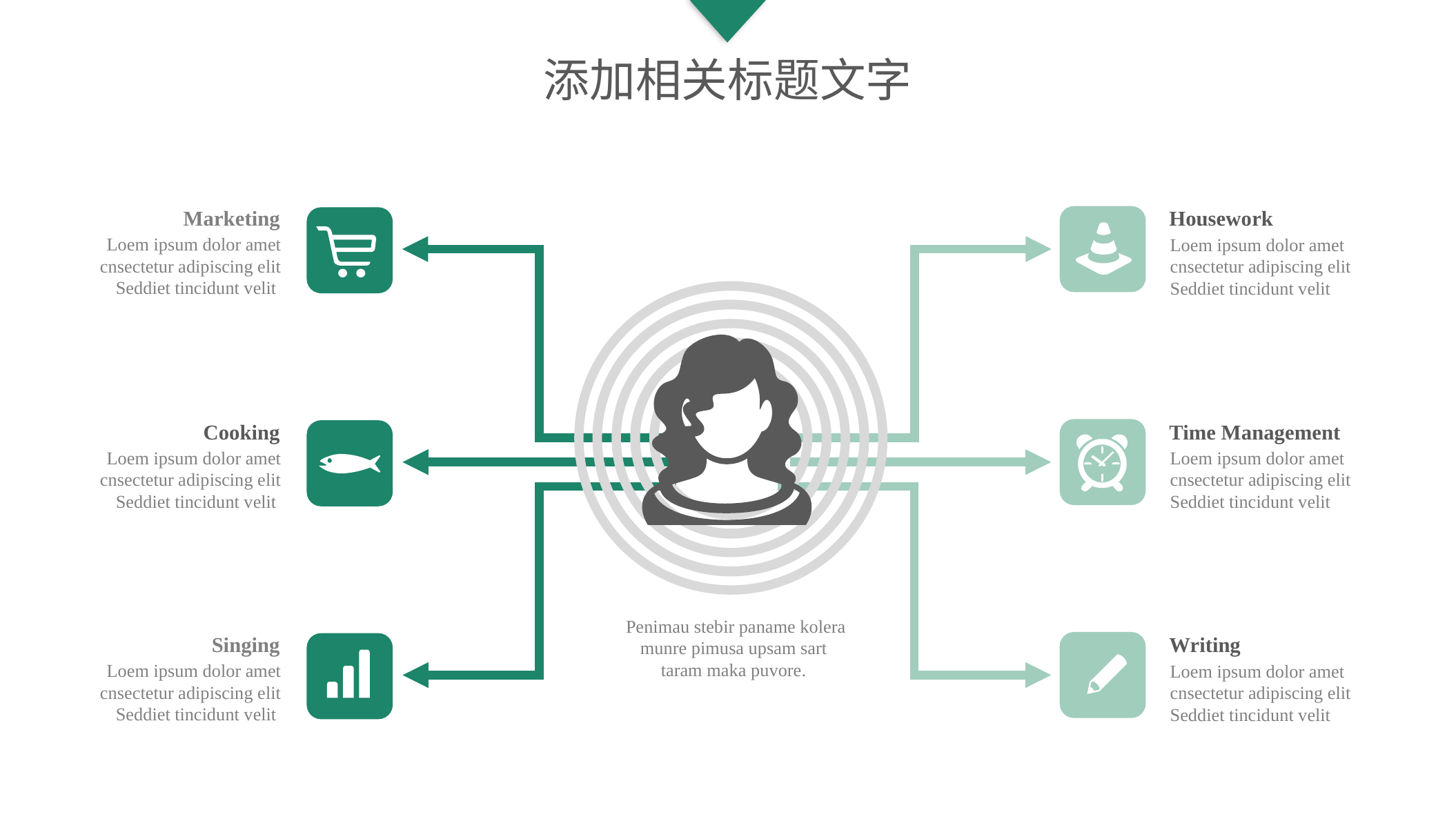

添加相关标题文字
Marketing
Loem ipsum dolor amet cnsectetur adipiscing elit Seddiet tincidunt velit
Housework
Loem ipsum dolor amet cnsectetur adipiscing elit Seddiet tincidunt velit

Time Management
Loem ipsum dolor amet cnsectetur adipiscing elit Seddiet tincidunt velit
Cooking
Loem ipsum dolor amet cnsectetur adipiscing elit Seddiet tincidunt velit

 Penimau stebir paname kolera munre pimusa upsam sart
taram maka puvore.
Singing
Loem ipsum dolor amet cnsectetur adipiscing elit Seddiet tincidunt velit
Writing
Loem ipsum dolor amet cnsectetur adipiscing elit Seddiet tincidunt velit